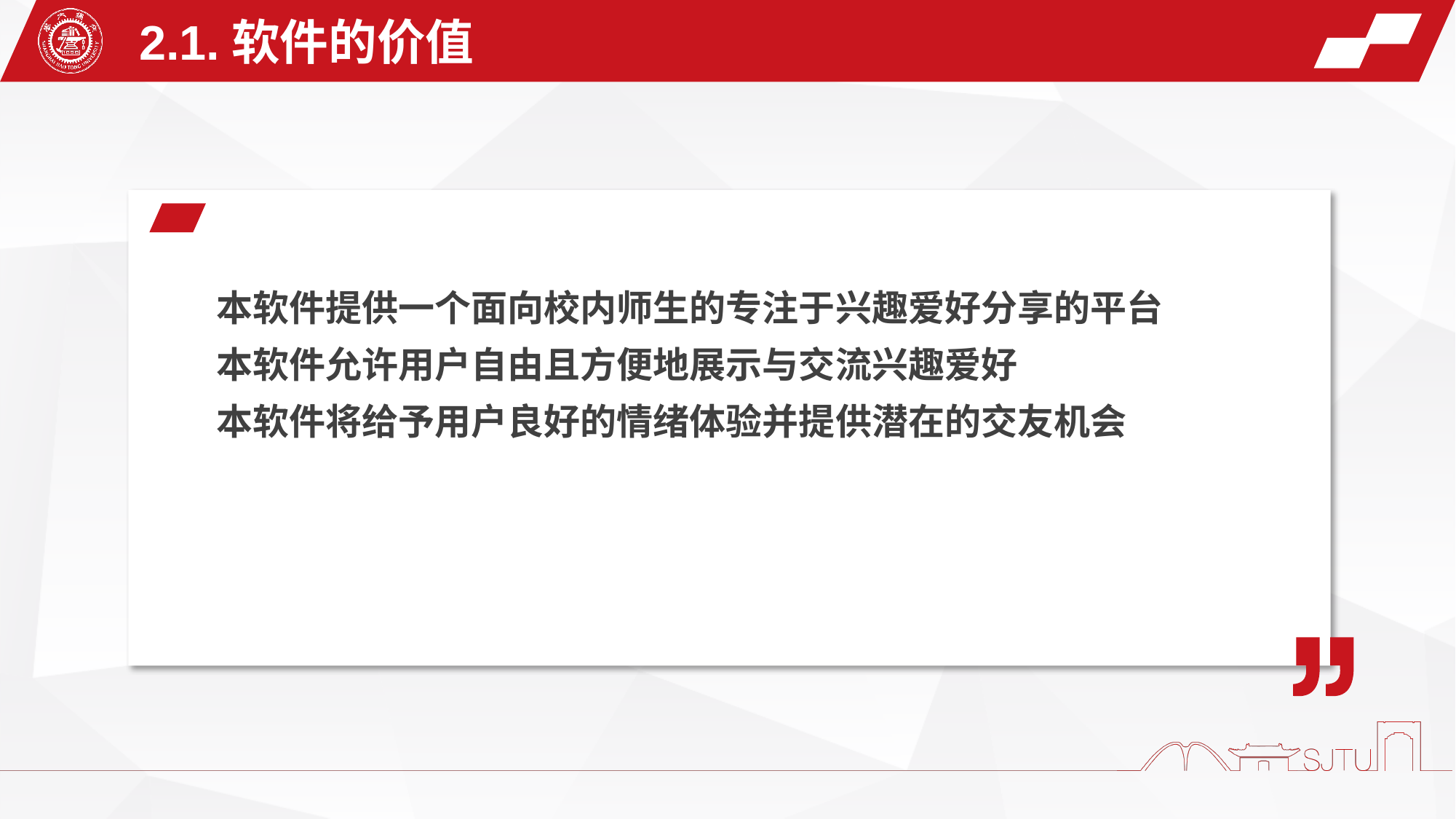

2.1.软件的价值

本软件提供一个面向校内师生的专注于兴趣爱好分享的平台
本软件允许用户自由且方便地展示与交流兴趣爱好
本软件将给予用户良好的情绪体验并提供潜在的交友机会